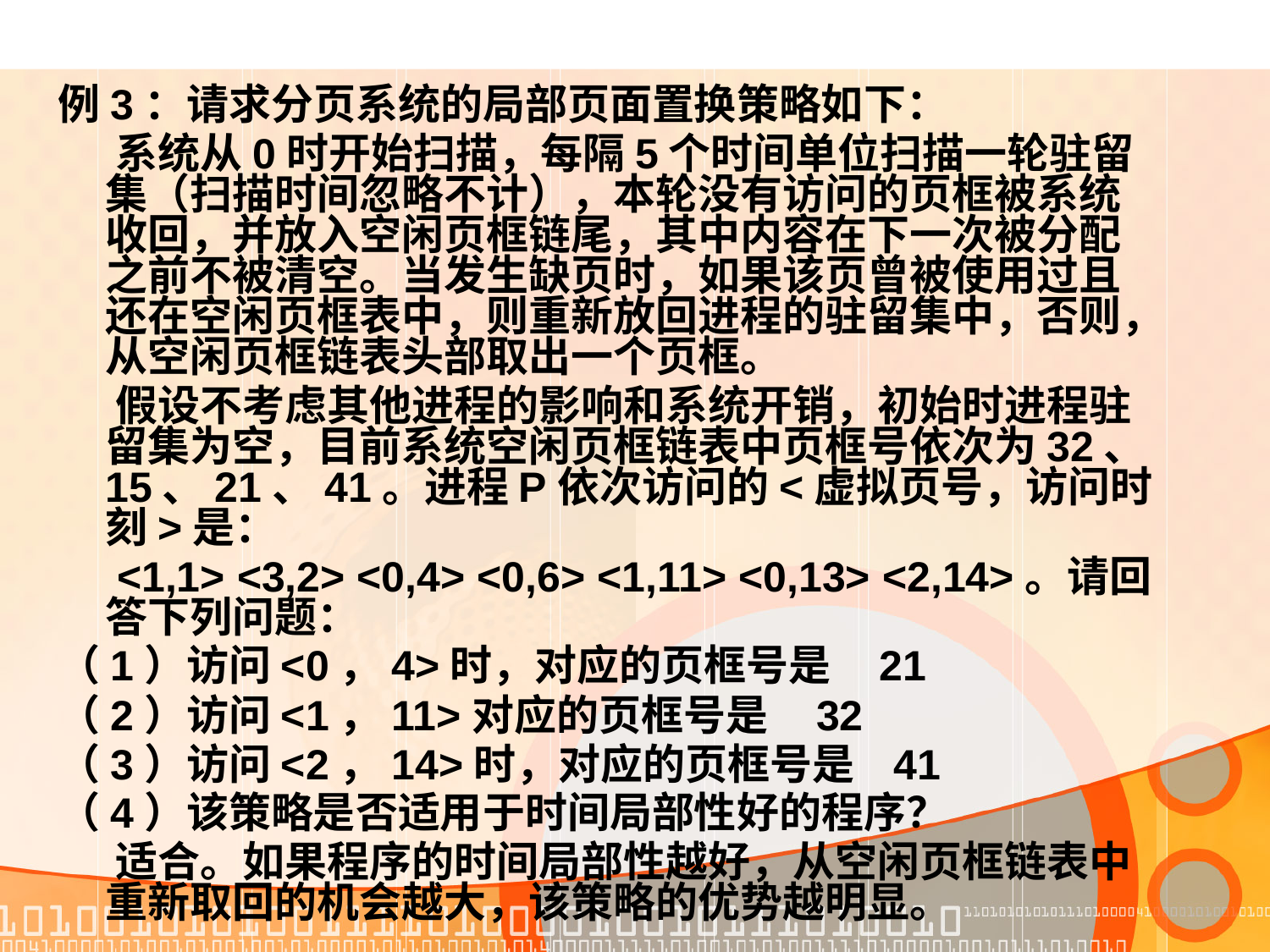

例3：请求分页系统的局部页面置换策略如下：
     系统从0时开始扫描，每隔5个时间单位扫描一轮驻留集（扫描时间忽略不计），本轮没有访问的页框被系统收回，并放入空闲页框链尾，其中内容在下一次被分配之前不被清空。当发生缺页时，如果该页曾被使用过且还在空闲页框表中，则重新放回进程的驻留集中，否则，从空闲页框链表头部取出一个页框。
     假设不考虑其他进程的影响和系统开销，初始时进程驻留集为空，目前系统空闲页框链表中页框号依次为32、15、21、41。进程P依次访问的<虚拟页号，访问时刻>是：
     <1,1> <3,2> <0,4> <0,6> <1,11> <0,13> <2,14>。请回答下列问题：
（1）访问<0，4>时，对应的页框号是    21
（2）访问<1，11>对应的页框号是    32
（3）访问<2，14>时，对应的页框号是   41
（4）该策略是否适用于时间局部性好的程序？
     适合。如果程序的时间局部性越好，从空闲页框链表中重新取回的机会越大，该策略的优势越明显。